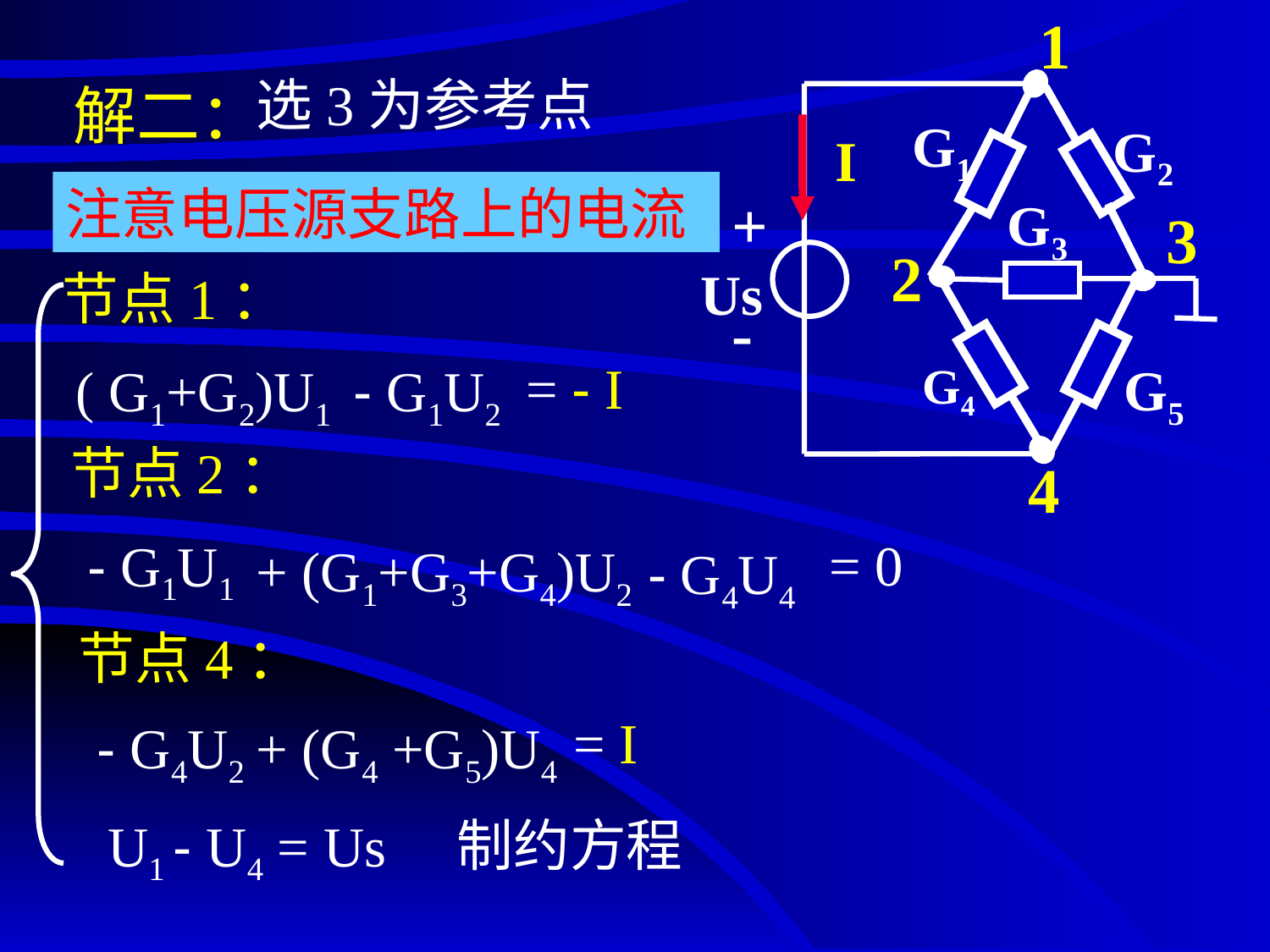

1

G1
G2

+
-
G3
3
2

Us

G4
G5

4

# 解二：
选3为参考点

I
注意电压源支路上的电流
节点1：

( G1+G2)U1
- G1U2
= - I
节点2：
 - G1U1
+ (G1+G3+G4)U2
= 0
 - G4U4
节点4：
- G4U2
+ (G4 +G5)U4
= I
U1 - U4 = Us
制约方程